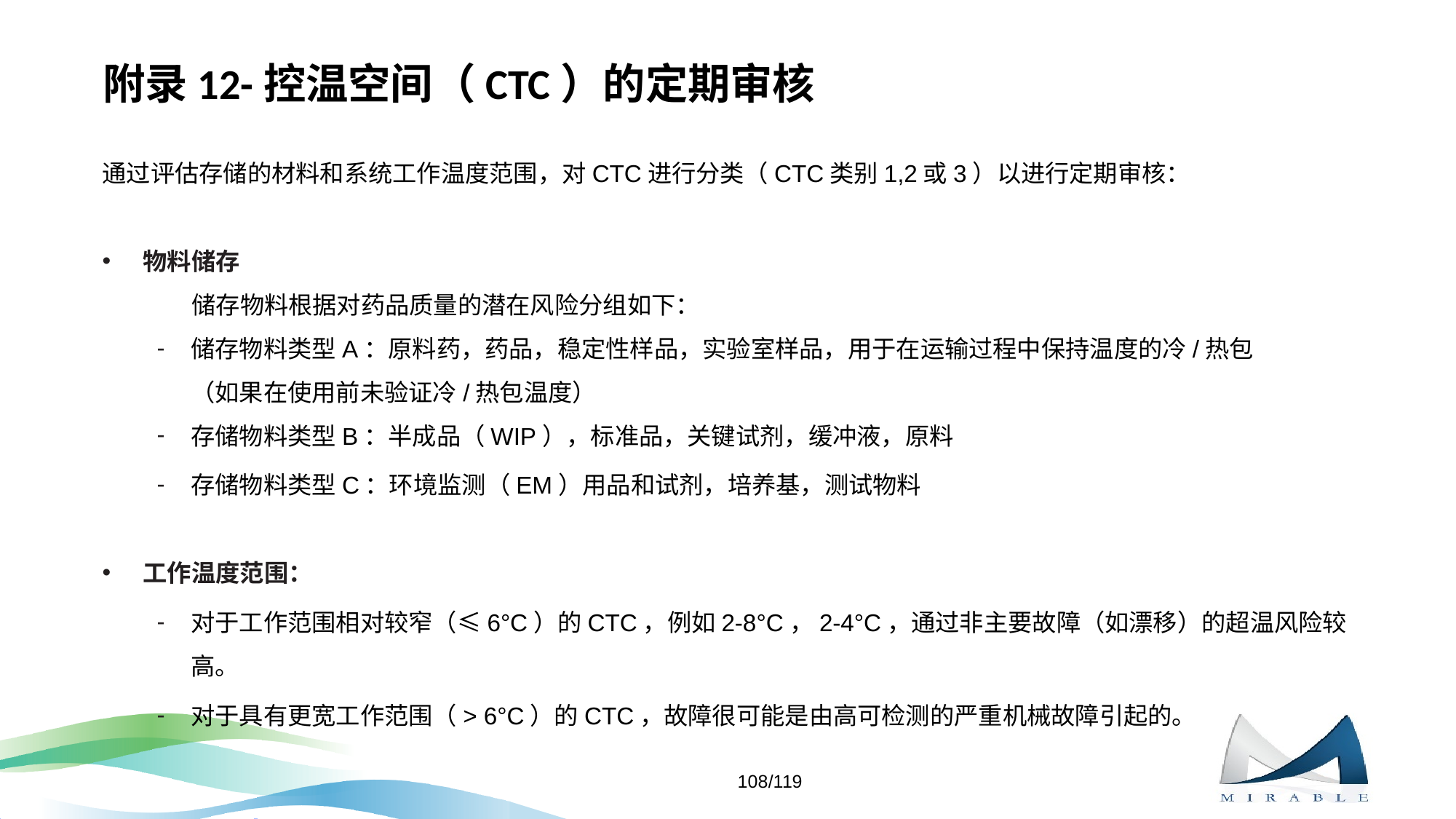

# 附录12-控温空间（CTC）的定期审核
通过评估存储的材料和系统工作温度范围，对CTC进行分类（CTC类别1,2或3）以进行定期审核：

物料储存
储存物料根据对药品质量的潜在风险分组如下：
储存物料类型A：原料药，药品，稳定性样品，实验室样品，用于在运输过程中保持温度的冷/热包（如果在使用前未验证冷/热包温度）
存储物料类型B：半成品（WIP），标准品，关键试剂，缓冲液，原料
存储物料类型C：环境监测（EM）用品和试剂，培养基，测试物料

工作温度范围：
对于工作范围相对较窄（≤6°C）的CTC，例如2-8°C，2-4°C，通过非主要故障（如漂移）的超温风险较高。
对于具有更宽工作范围（> 6°C）的CTC，故障很可能是由高可检测的严重机械故障引起的。
108/119